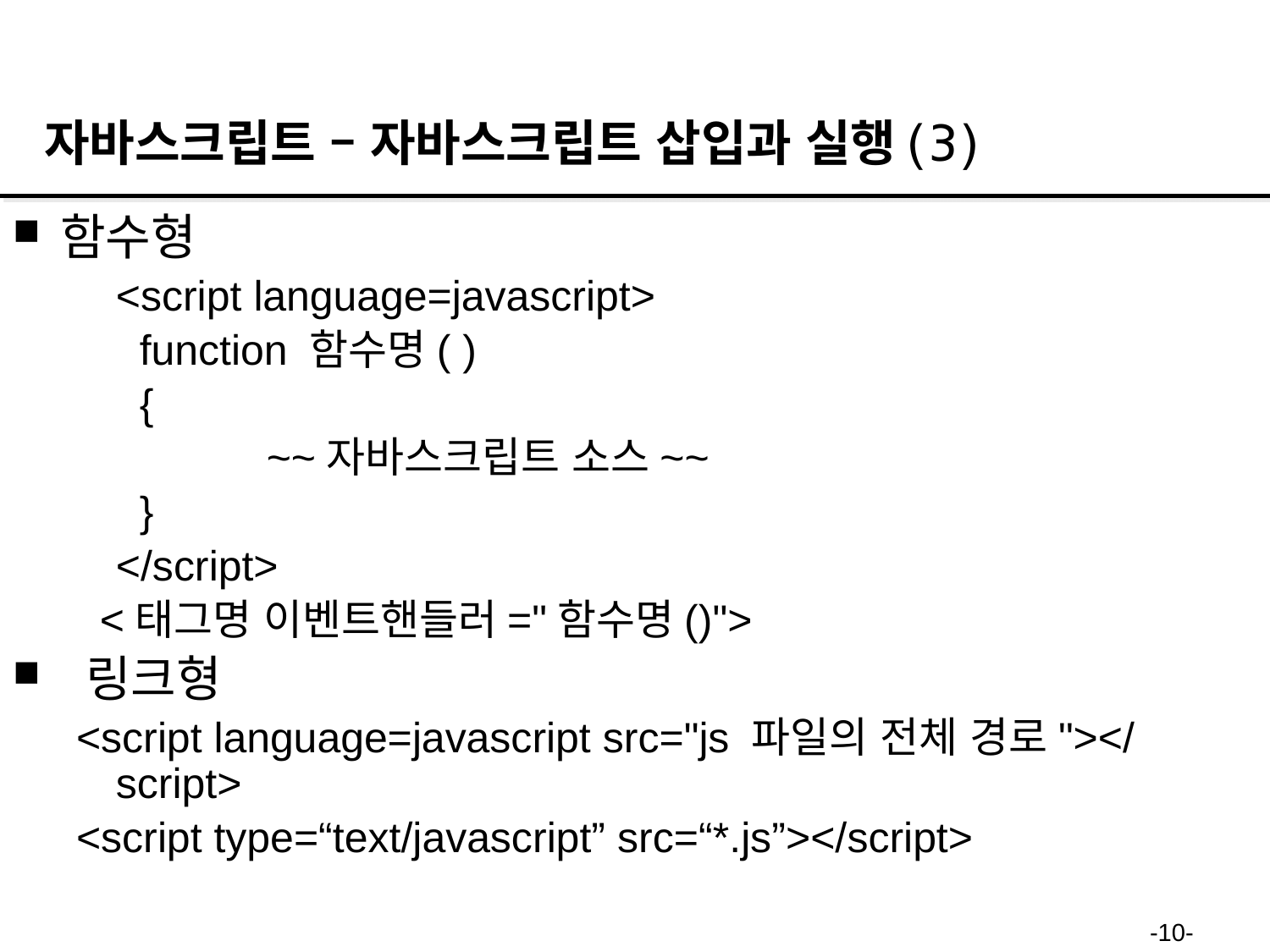

자바스크립트 – 자바스크립트 삽입과 실행(3)
함수형
	<script language=javascript>
	  function 함수명( )
	  {
		  ~~자바스크립트 소스~~
	  }
	</script>
  <태그명 이벤트핸들러="함수명()">
 링크형
<script language=javascript src="js 파일의 전체 경로"></script>
<script type=“text/javascript” src=“*.js”></script>
-10-